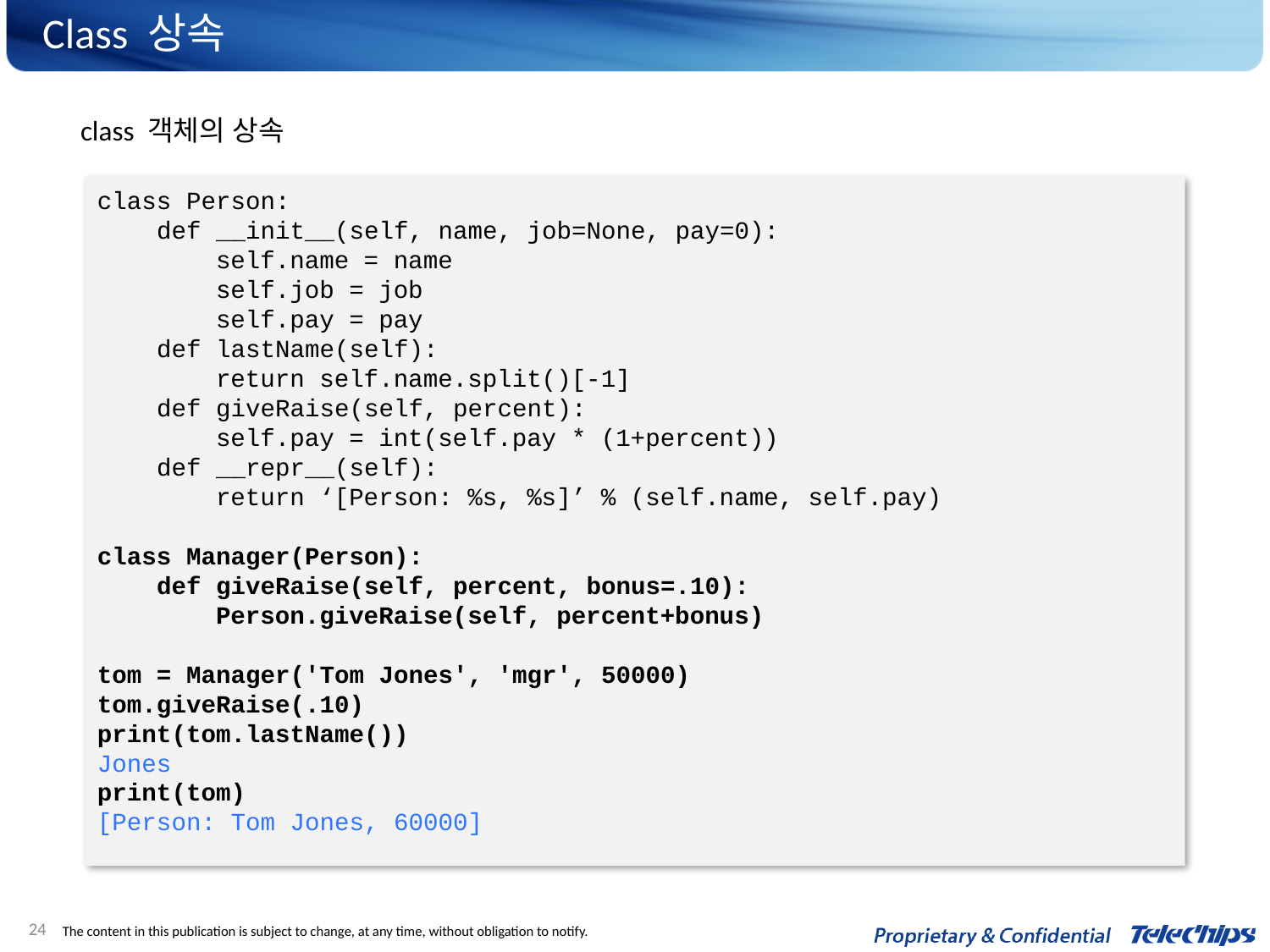

# Class 상속
class 객체의 상속
class Person:
    def __init__(self, name, job=None, pay=0):
        self.name = name
        self.job = job
        self.pay = pay
    def lastName(self):
        return self.name.split()[-1]
    def giveRaise(self, percent):
        self.pay = int(self.pay * (1+percent))
    def __repr__(self):
        return ‘[Person: %s, %s]’ % (self.name, self.pay)

class Manager(Person):
    def giveRaise(self, percent, bonus=.10):
        Person.giveRaise(self, percent+bonus)

tom = Manager('Tom Jones', 'mgr', 50000)
tom.giveRaise(.10)
print(tom.lastName())
Jones
print(tom)
[Person: Tom Jones, 60000]

24